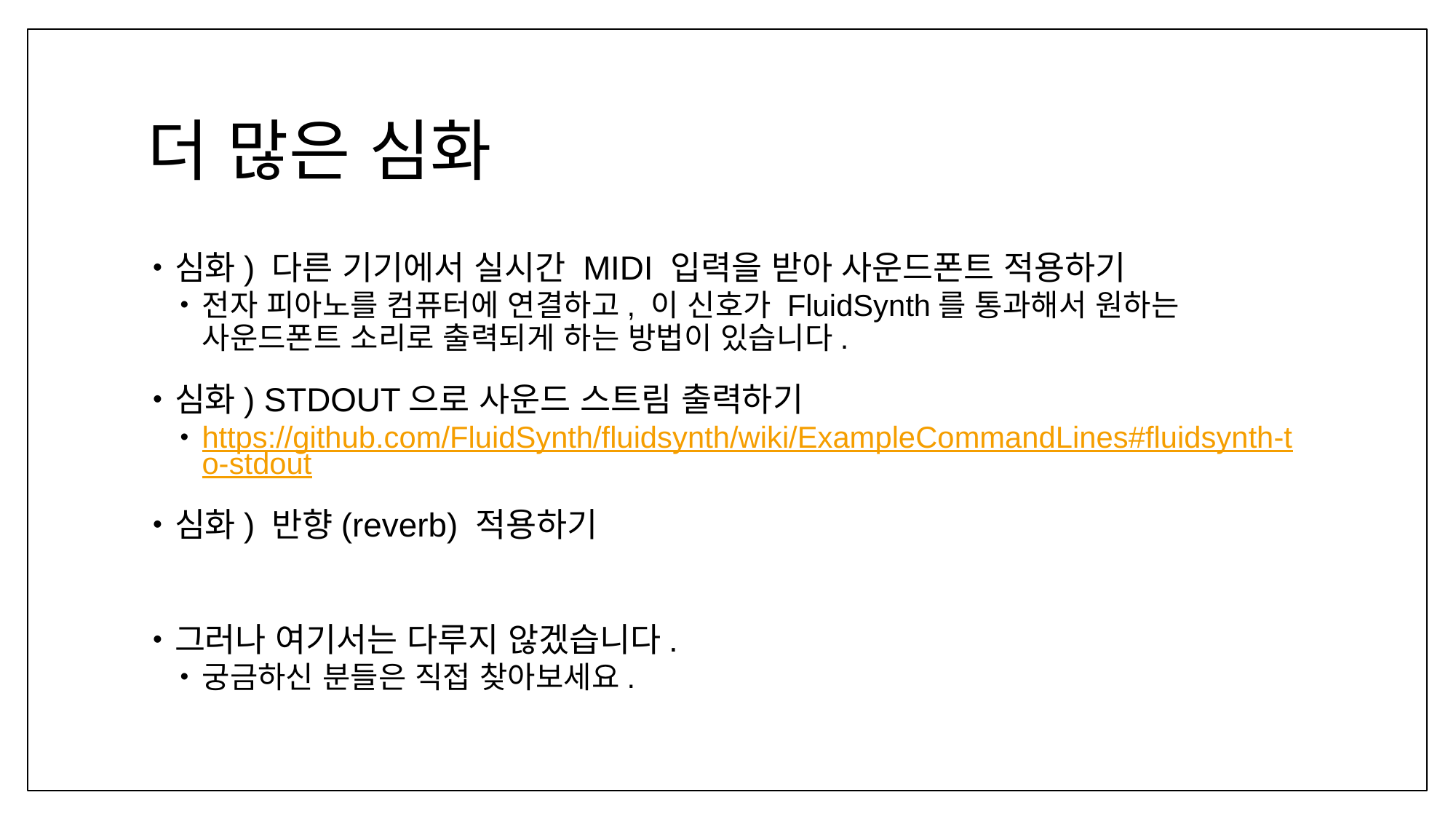

# 더 많은 심화
심화) 다른 기기에서 실시간 MIDI 입력을 받아 사운드폰트 적용하기
전자 피아노를 컴퓨터에 연결하고, 이 신호가 FluidSynth를 통과해서 원하는
사운드폰트 소리로 출력되게 하는 방법이 있습니다.
심화) STDOUT으로 사운드 스트림 출력하기
https://github.com/FluidSynth/fluidsynth/wiki/ExampleCommandLines#fluidsynth-to-stdout
심화) 반향(reverb) 적용하기

그러나 여기서는 다루지 않겠습니다.
궁금하신 분들은 직접 찾아보세요.